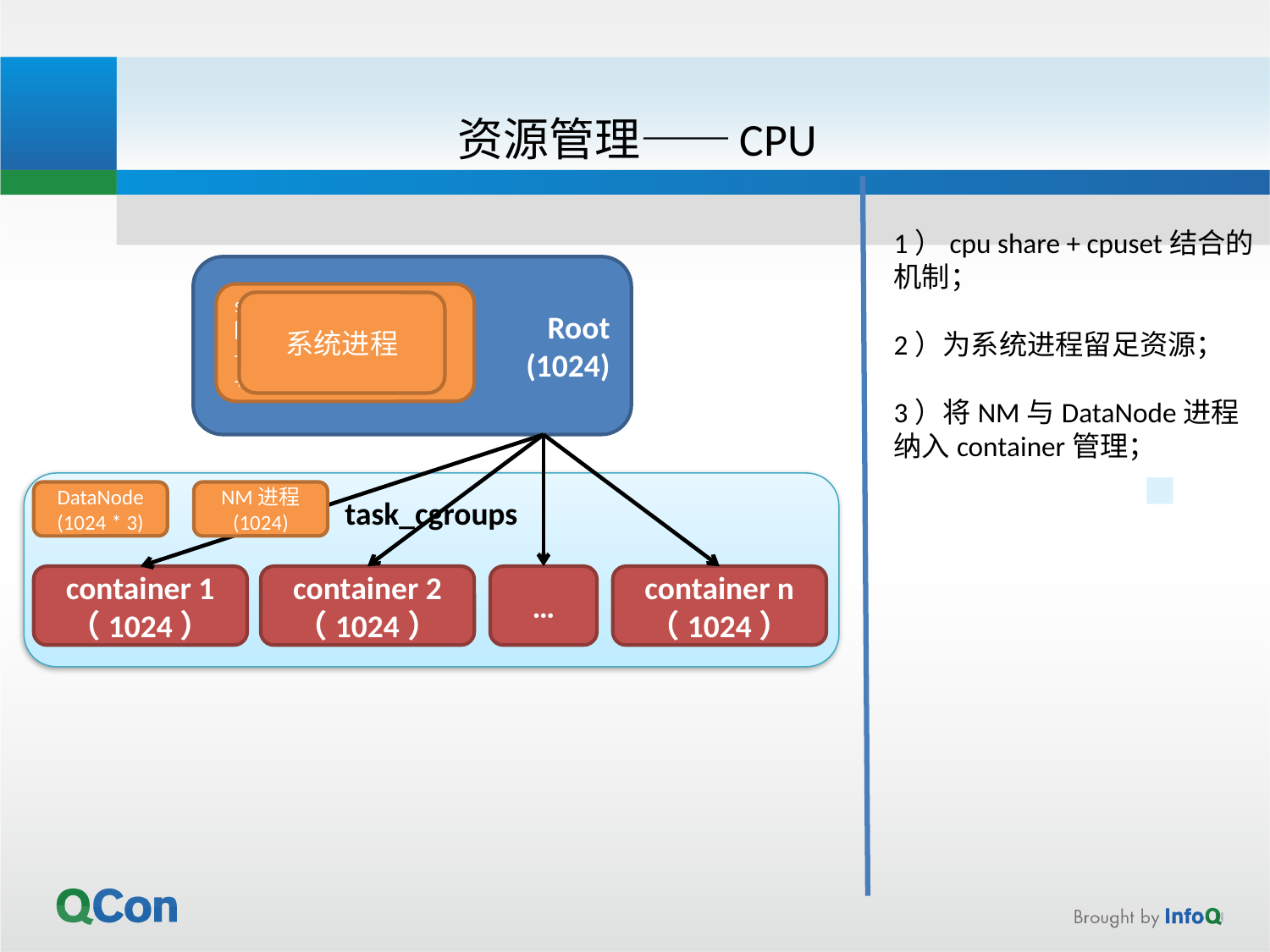

资源管理——CPU

1）cpu share + cpuset结合的机制；

2）为系统进程留足资源；

3）将NM与DataNode进程纳入container管理；

Root
(1024)
sshd、
网管agent等系统进程
+ NM 进程
+DataNode进程
系统进程
task_cgroups

NM进程
(1024)
DataNode
(1024 * 3)
container 1
（1024）
container 2
（1024）
…
container n
（1024）